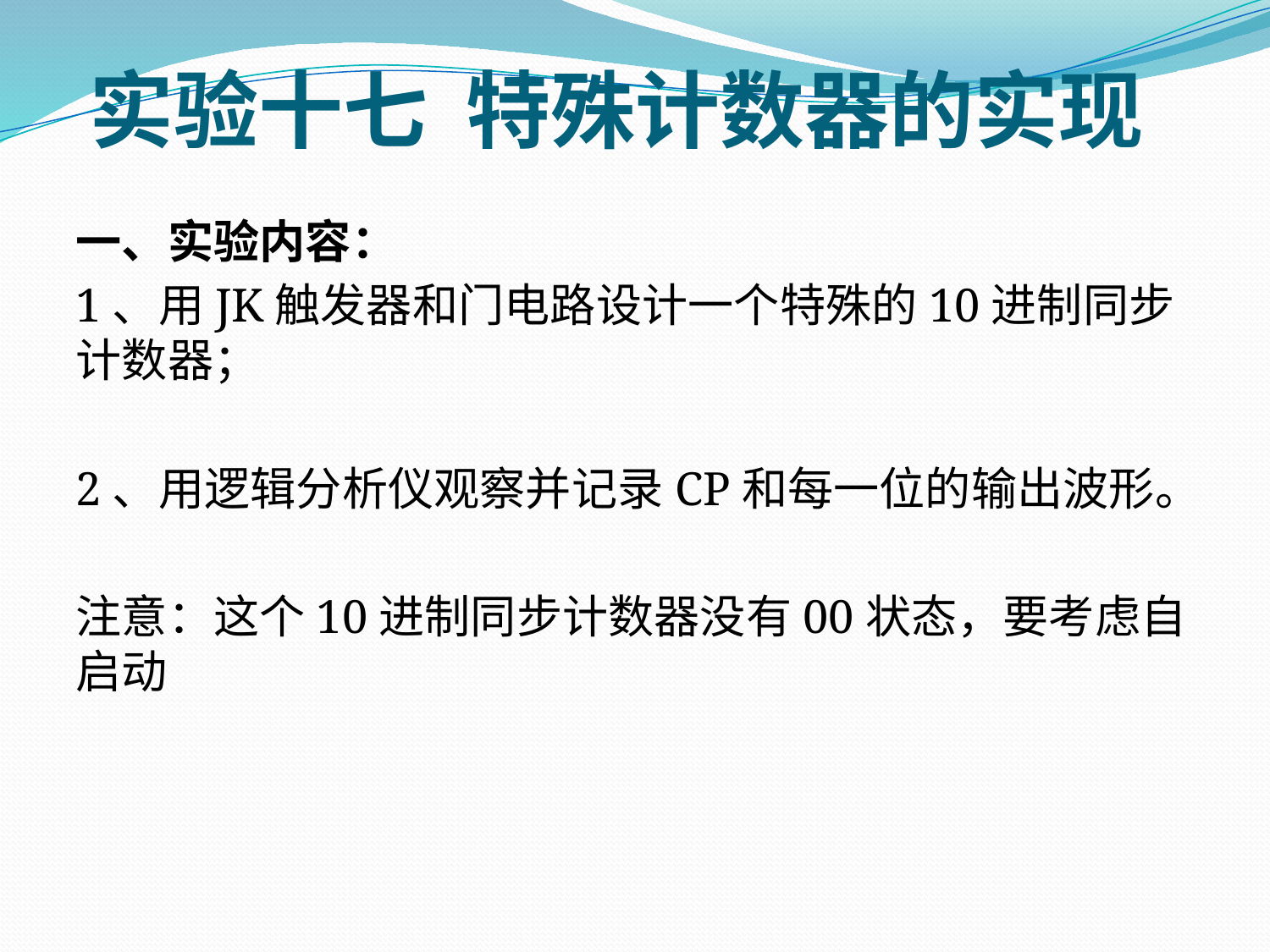

# 实验十七  特殊计数器的实现
一、实验内容：
1、用JK触发器和门电路设计一个特殊的10进制同步计数器；

2、用逻辑分析仪观察并记录CP和每一位的输出波形。

注意：这个10进制同步计数器没有00状态，要考虑自启动